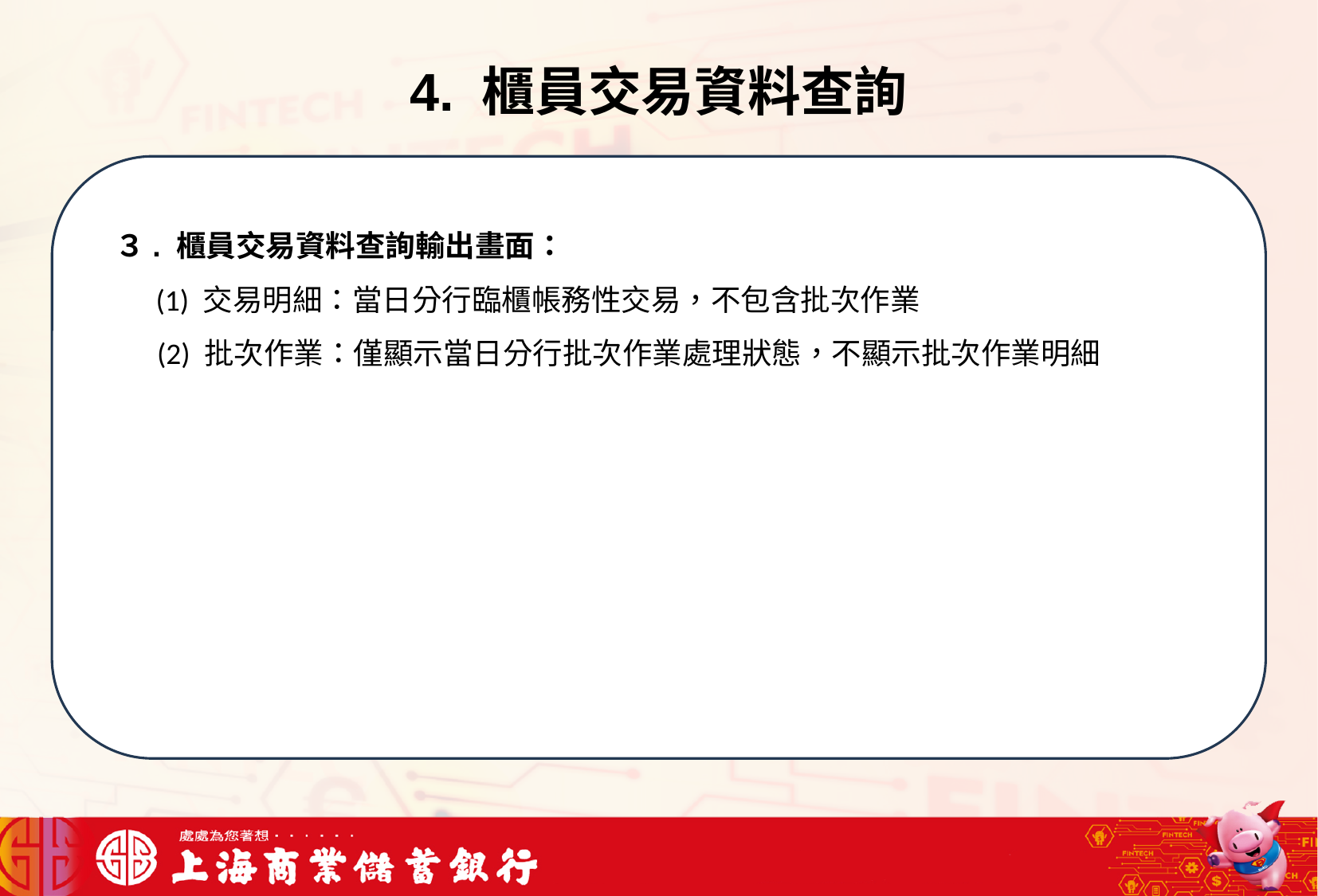

# 4. 櫃員交易資料查詢
我們可以將信用卡相關資料存在一個檔案中，將這些檔案中的文字進行詞向量的轉換，把文字轉成數字向量存在向量資料庫中，透過檢索器在向量資料庫搜尋與用戶問題最接近的資訊，透過生成器，生成最合適的答案回覆用戶
３. 櫃員交易資料查詢輸出畫面：
      (1) 交易明細：當日分行臨櫃帳務性交易，不包含批次作業
     (2) 批次作業：僅顯示當日分行批次作業處理狀態，不顯示批次作業明細